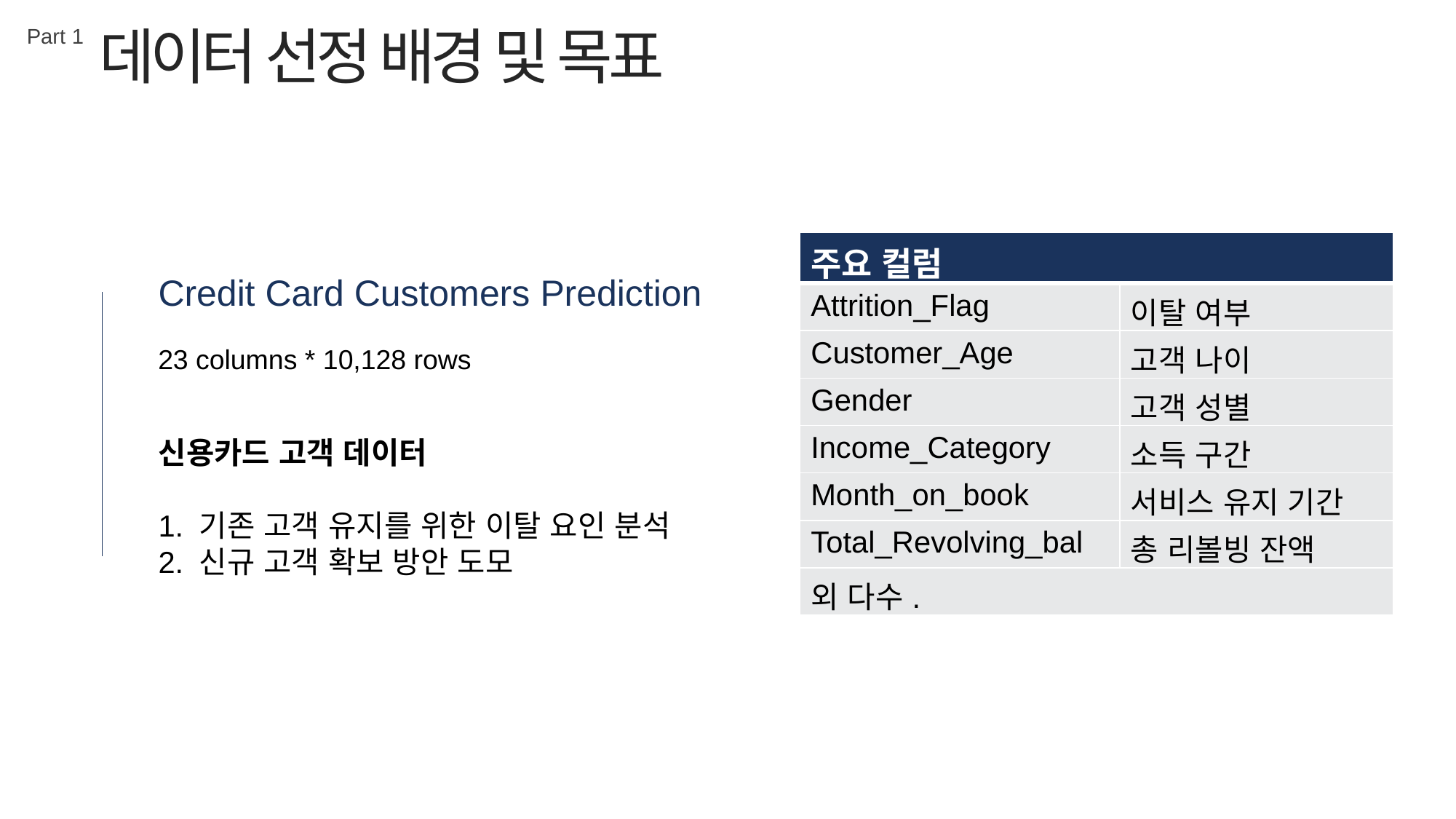

데이터 선정 배경 및 목표
Part 1
| 주요 컬럼 |  |
| --- | --- |
| Attrition\_Flag | 이탈 여부 |
| Customer\_Age | 고객 나이 |
| Gender | 고객 성별 |
| Income\_Category | 소득 구간 |
| Month\_on\_book | 서비스 유지 기간 |
| Total\_Revolving\_bal | 총 리볼빙 잔액 |
| 외 다수. |  |
Credit Card Customers Prediction
23 columns * 10,128 rows
신용카드 고객 데이터

기존 고객 유지를 위한 이탈 요인 분석
신규 고객 확보 방안 도모